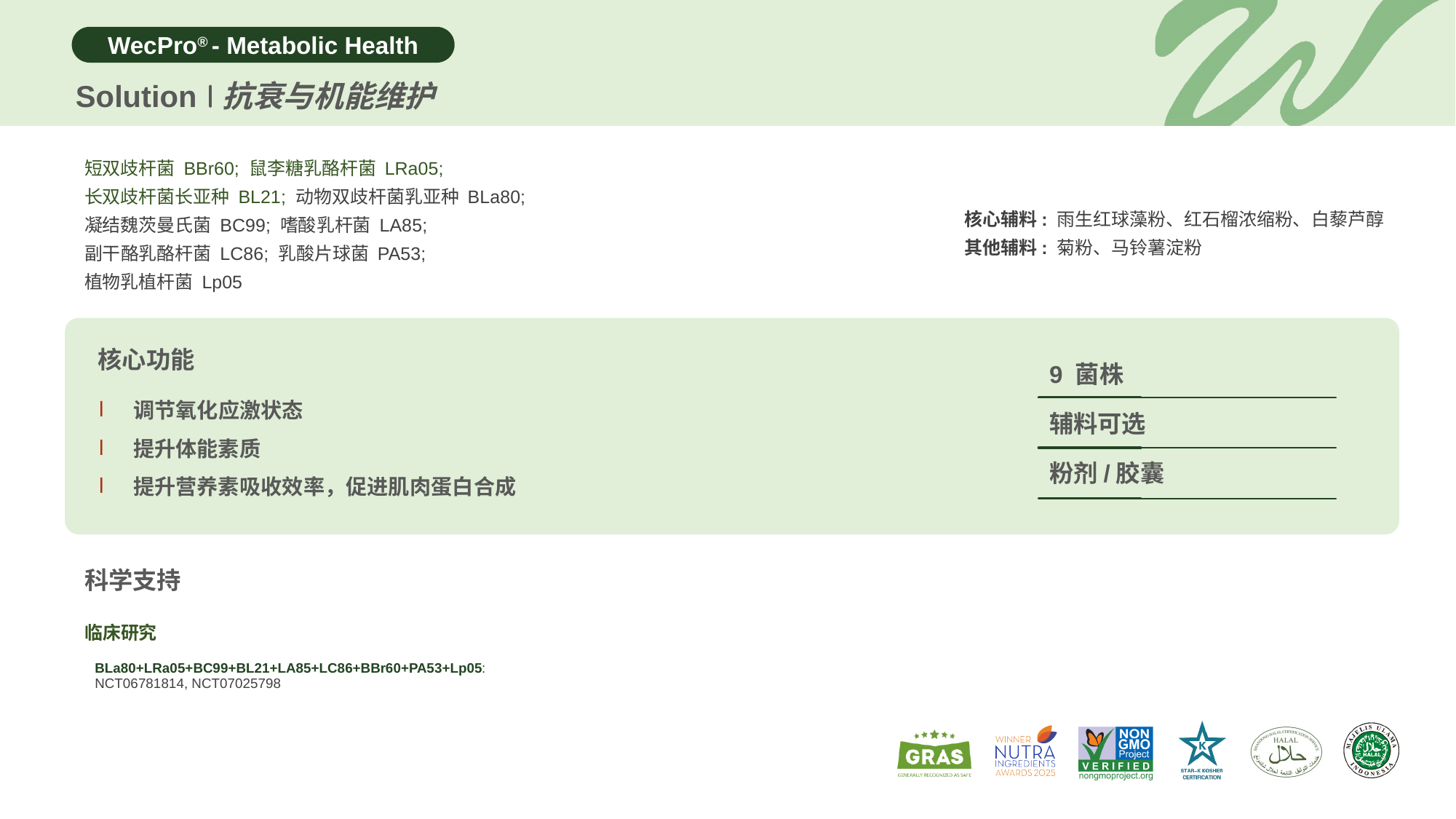

Solution
抗衰与机能维护
短双歧杆菌 BBr60; 鼠李糖乳酪杆菌 LRa05;
长双歧杆菌长亚种 BL21; 动物双歧杆菌乳亚种 BLa80;
凝结魏茨曼氏菌 BC99; 嗜酸乳杆菌 LA85;
副干酪乳酪杆菌 LC86; 乳酸片球菌 PA53;
植物乳植杆菌 Lp05
核心辅料: 雨生红球藻粉、红石榴浓缩粉、白藜芦醇
其他辅料: 菊粉、马铃薯淀粉

核心功能
9 菌株
调节氧化应激状态
提升体能素质
提升营养素吸收效率，促进肌肉蛋白合成
辅料可选
粉剂/胶囊
科学支持
临床研究
| BLa80+LRa05+BC99+BL21+LA85+LC86+BBr60+PA53+Lp05: NCT06781814, NCT07025798 |  |
| --- | --- |
|  |  |
|  |  |